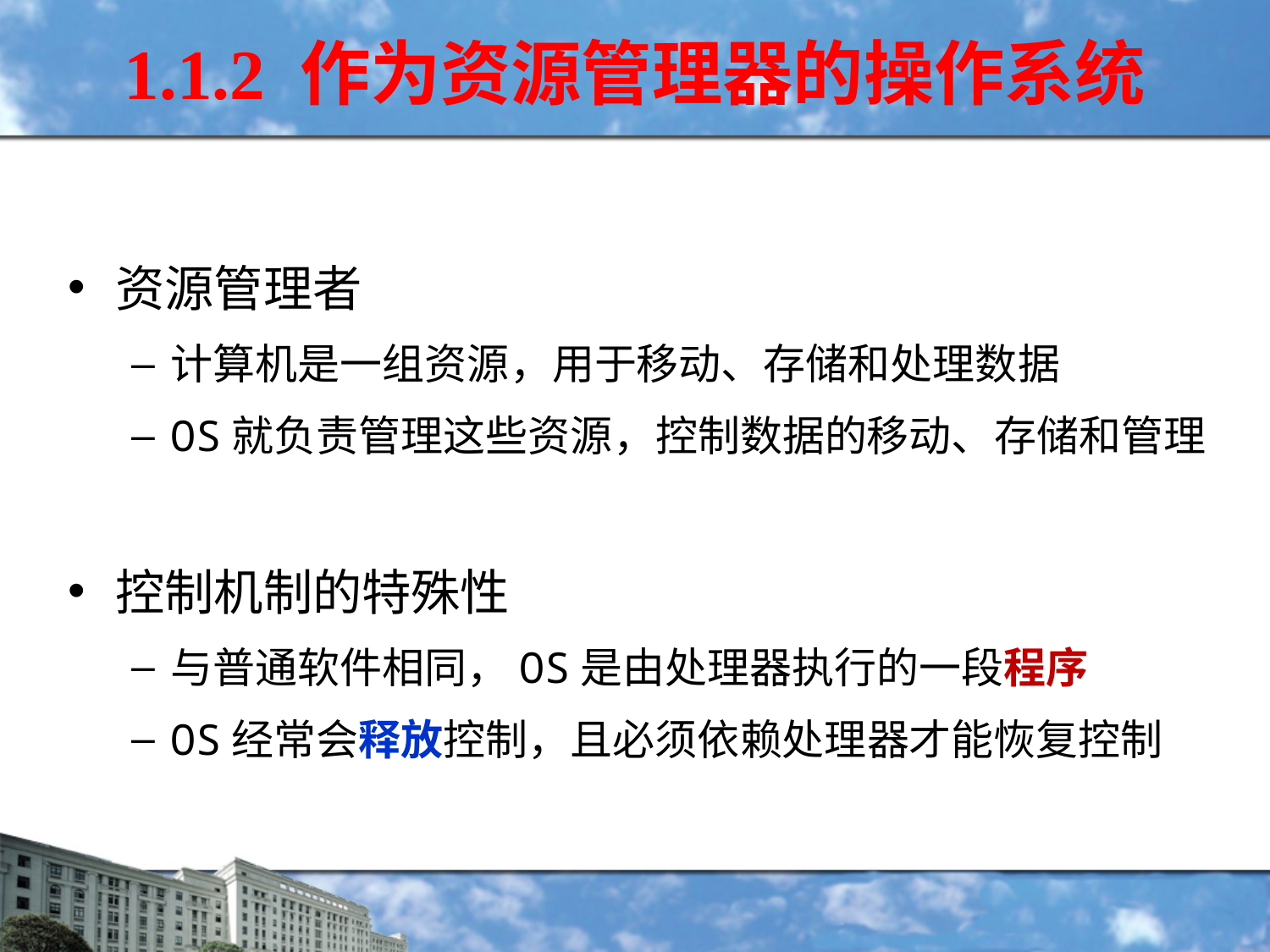

# 1.1.2 作为资源管理器的操作系统
资源管理者
计算机是一组资源，用于移动、存储和处理数据
OS就负责管理这些资源，控制数据的移动、存储和管理

控制机制的特殊性
与普通软件相同，OS是由处理器执行的一段程序
OS经常会释放控制，且必须依赖处理器才能恢复控制